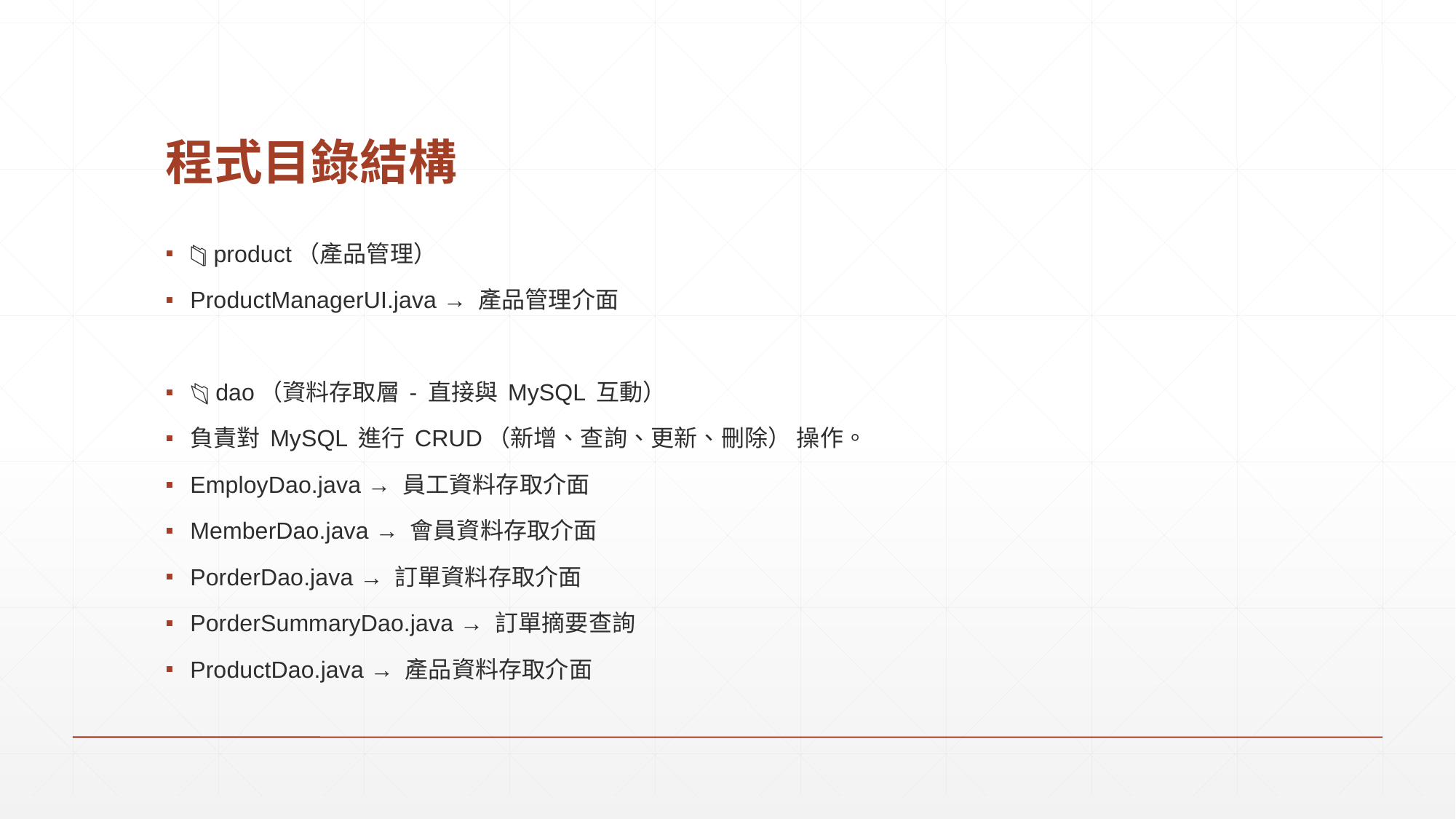

# 程式目錄結構
📁 product（產品管理）
ProductManagerUI.java → 產品管理介面

📂 dao（資料存取層 - 直接與 MySQL 互動）
負責對 MySQL 進行 CRUD（新增、查詢、更新、刪除） 操作。
EmployDao.java → 員工資料存取介面
MemberDao.java → 會員資料存取介面
PorderDao.java → 訂單資料存取介面
PorderSummaryDao.java → 訂單摘要查詢
ProductDao.java → 產品資料存取介面